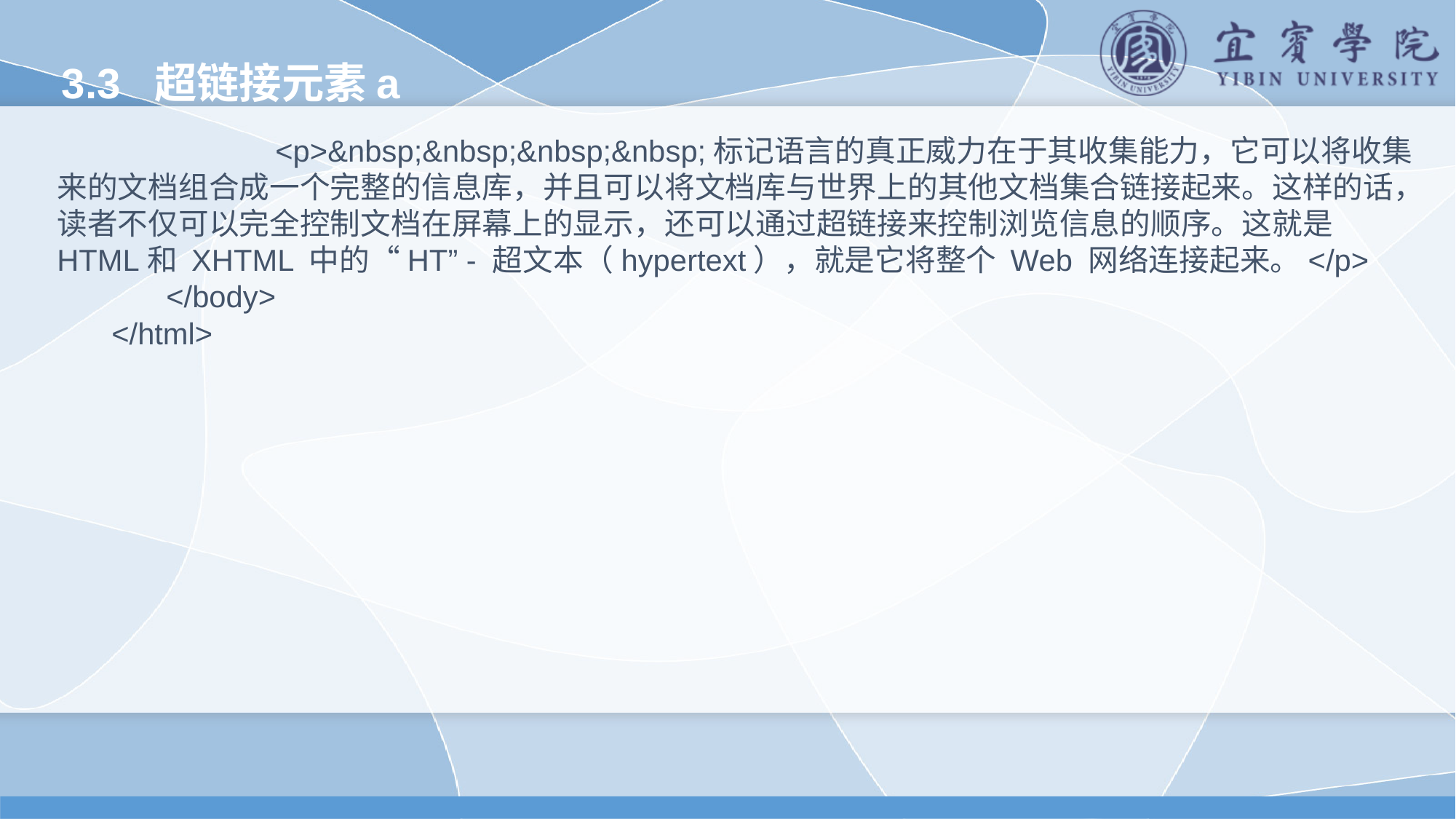

3.3  超链接元素a
		<p>&nbsp;&nbsp;&nbsp;&nbsp;标记语言的真正威力在于其收集能力，它可以将收集来的文档组合成一个完整的信息库，并且可以将文档库与世界上的其他文档集合链接起来。这样的话，读者不仅可以完全控制文档在屏幕上的显示，还可以通过超链接来控制浏览信息的顺序。这就是HTML和 XHTML 中的“HT” - 超文本（hypertext），就是它将整个 Web 网络连接起来。</p>
	</body>
</html>